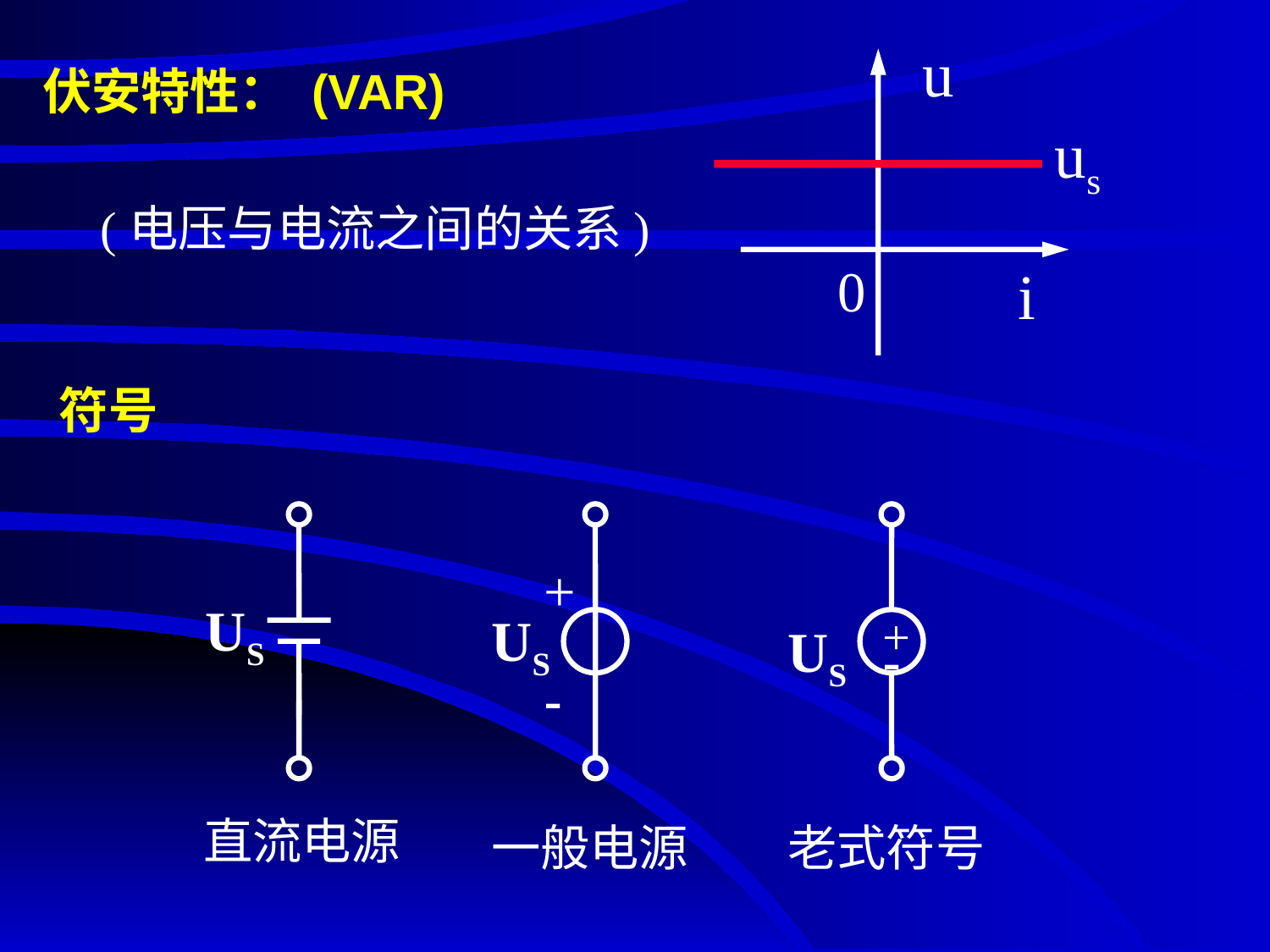

# 伏安特性： (VAR)
u

0
i
us

(电压与电流之间的关系)
 符号

US
 直流电源

US
一般电源
+
-

+
-
US
老式符号